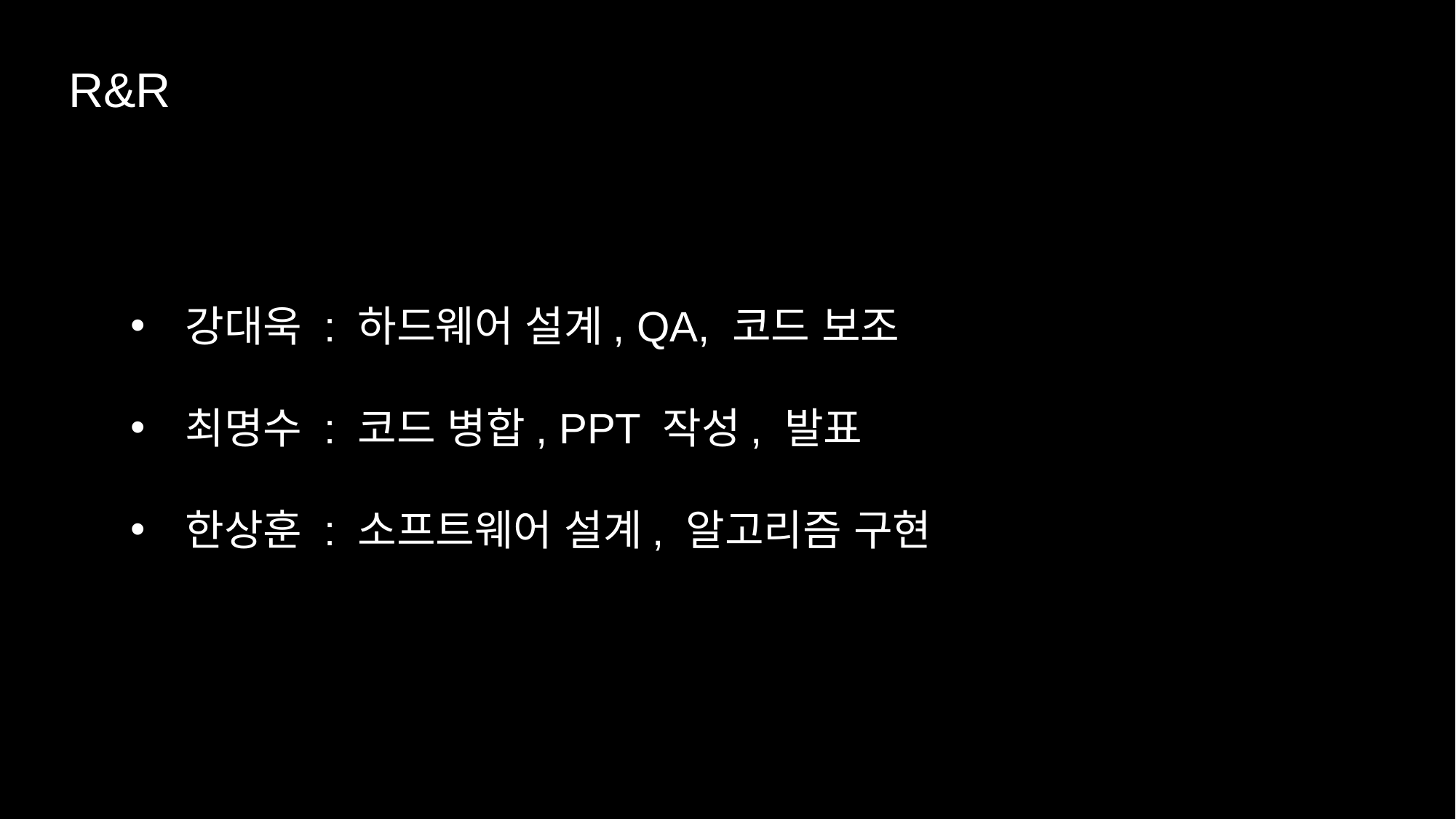

R&R
강대욱 : 하드웨어 설계, QA, 코드 보조

최명수 : 코드 병합, PPT 작성, 발표

한상훈 : 소프트웨어 설계, 알고리즘 구현